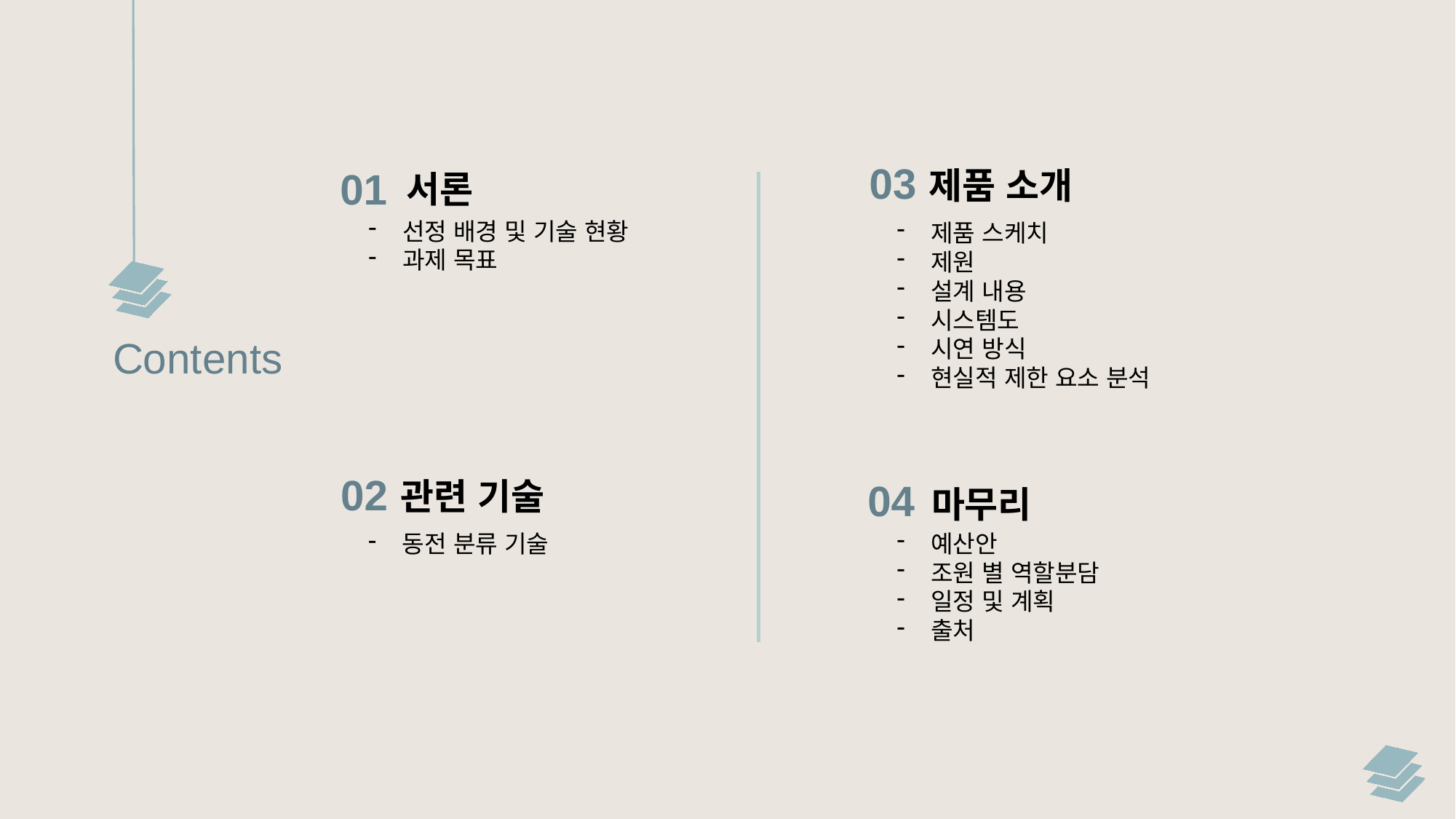

Contents
03
제품 소개
제품 스케치
제원
설계 내용
시스템도
시연 방식
현실적 제한 요소 분석

01
서론
선정 배경 및 기술 현황
과제 목표
02
관련 기술
동전 분류 기술

04
마무리
예산안
조원 별 역할분담
일정 및 계획
출처